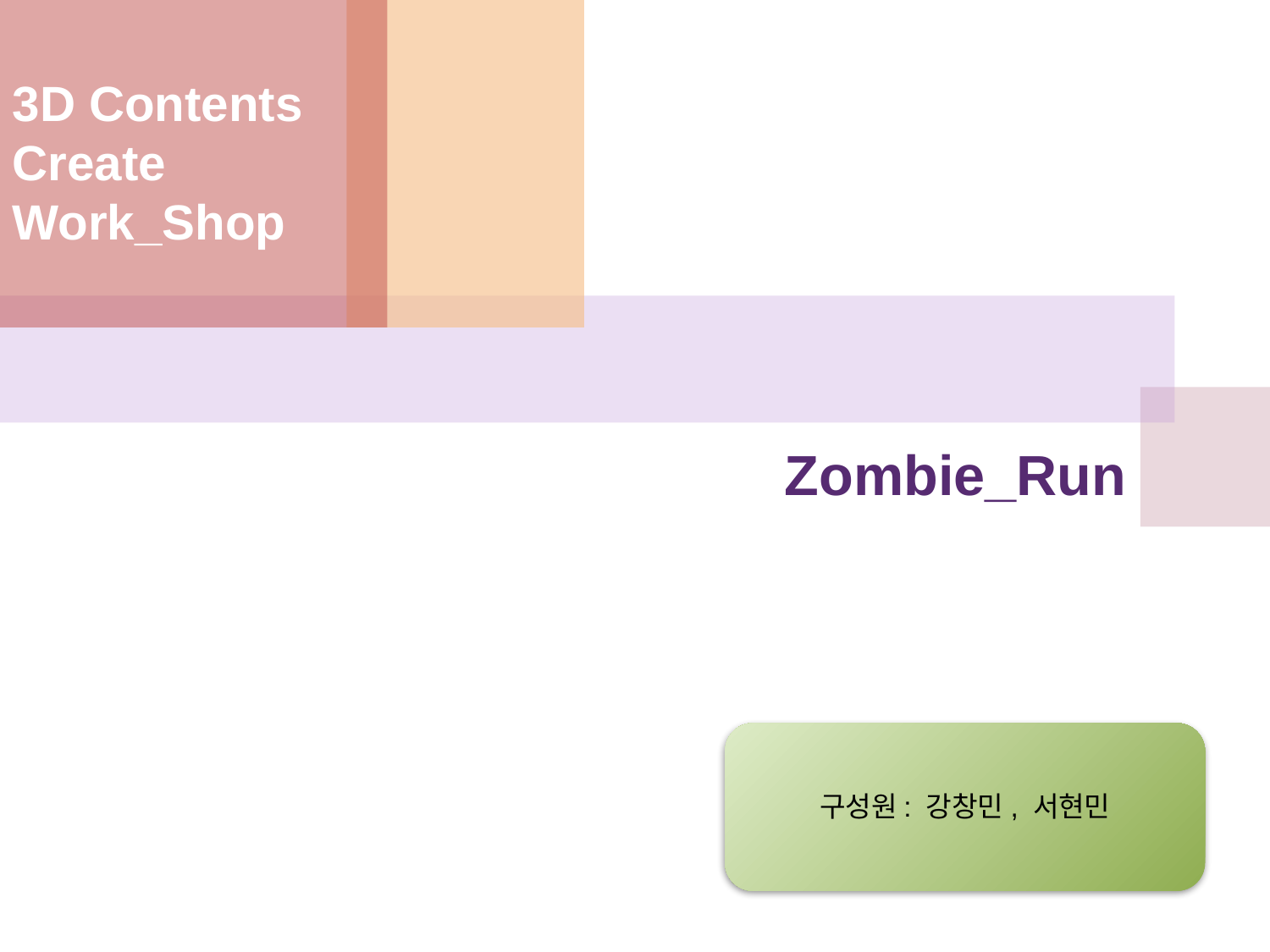

3D Contents
Create Work_Shop
# Zombie_Run

구성원: 강창민, 서현민